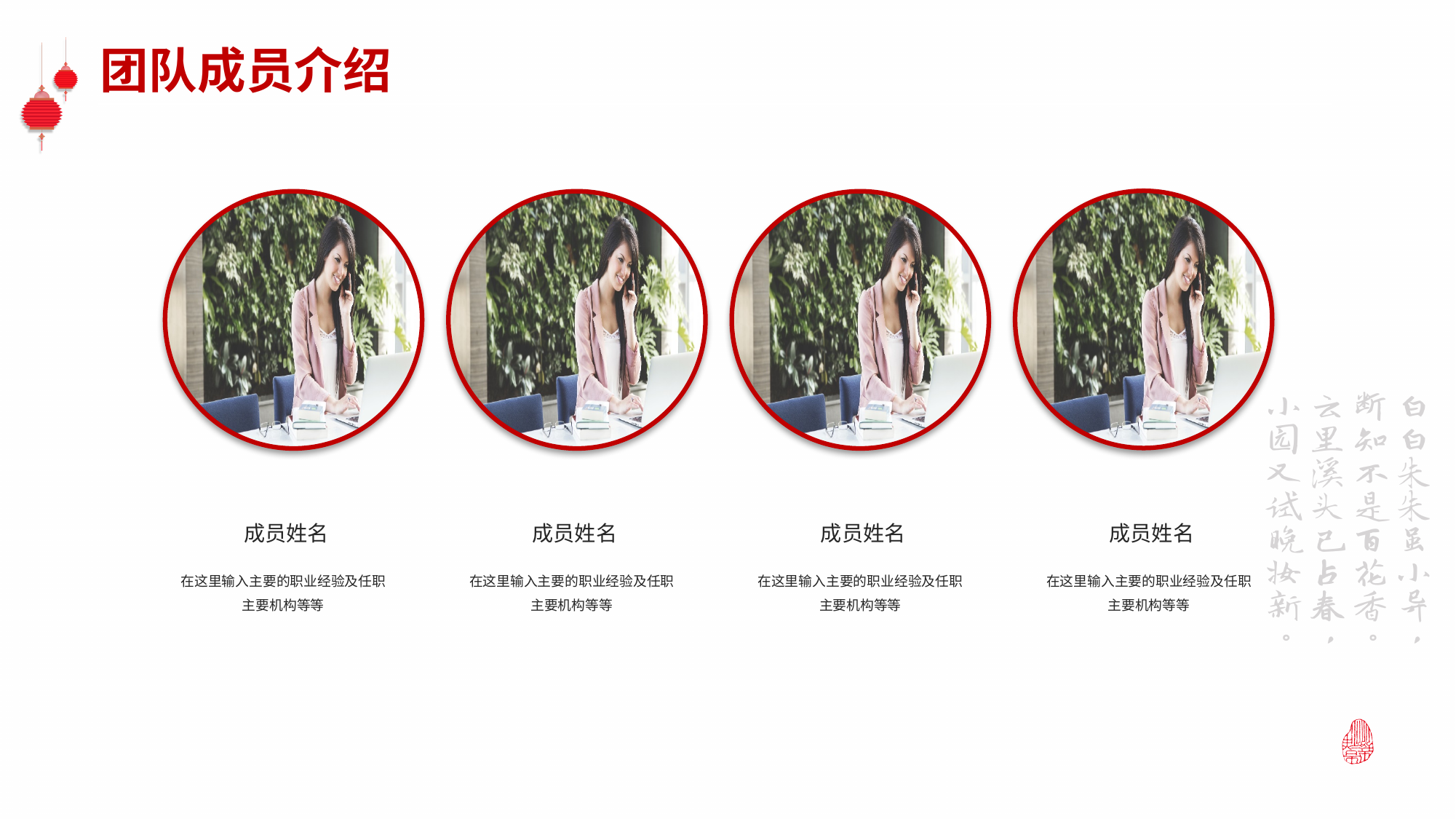

团队成员介绍

成员姓名
成员姓名
成员姓名
成员姓名
在这里输入主要的职业经验及任职主要机构等等
在这里输入主要的职业经验及任职主要机构等等
在这里输入主要的职业经验及任职主要机构等等
在这里输入主要的职业经验及任职主要机构等等